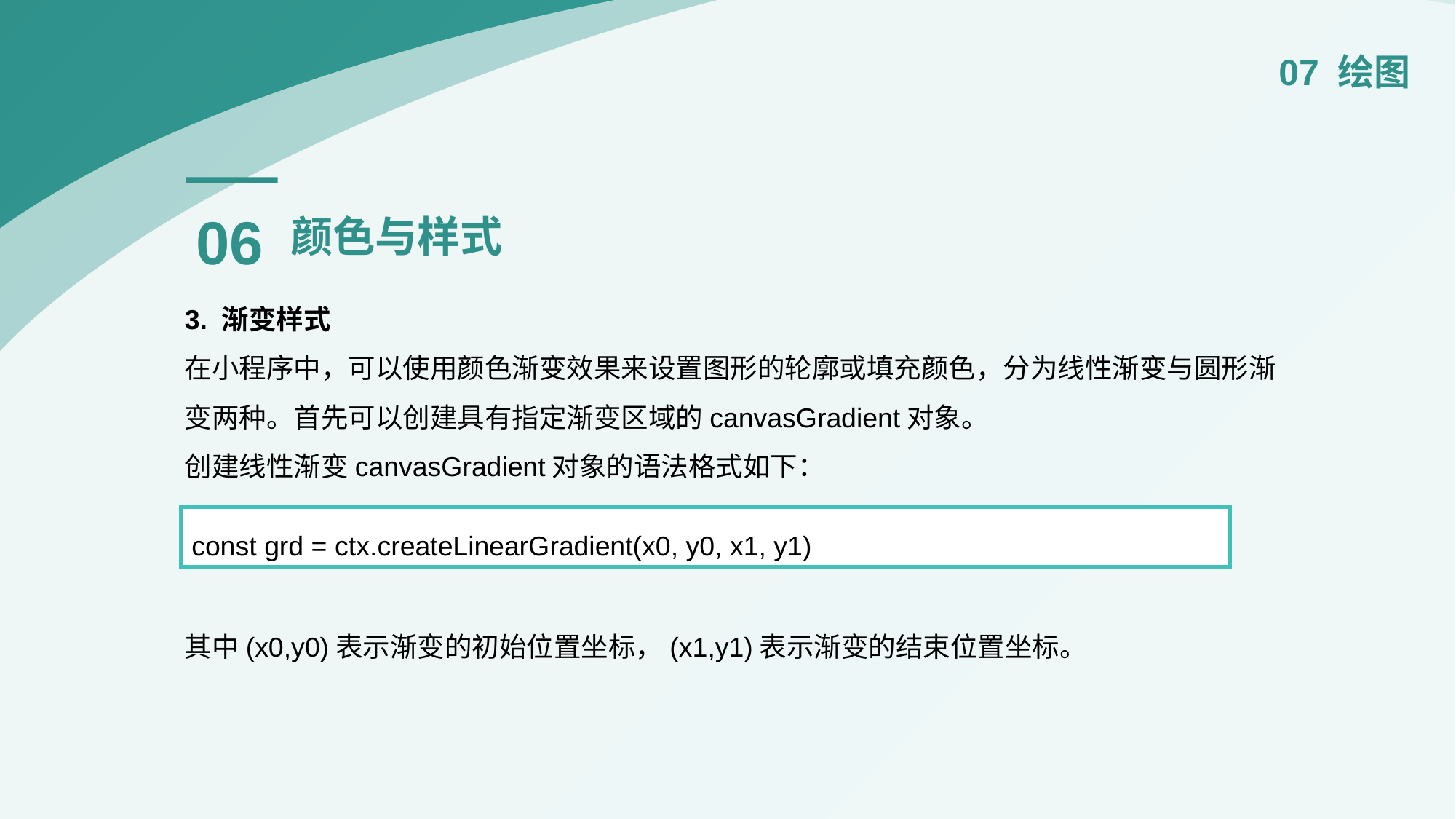

07 绘图
06

颜色与样式
3. 渐变样式
在小程序中，可以使用颜色渐变效果来设置图形的轮廓或填充颜色，分为线性渐变与圆形渐变两种。首先可以创建具有指定渐变区域的canvasGradient对象。
创建线性渐变canvasGradient对象的语法格式如下：

其中(x0,y0)表示渐变的初始位置坐标，(x1,y1)表示渐变的结束位置坐标。
const grd = ctx.createLinearGradient(x0, y0, x1, y1)